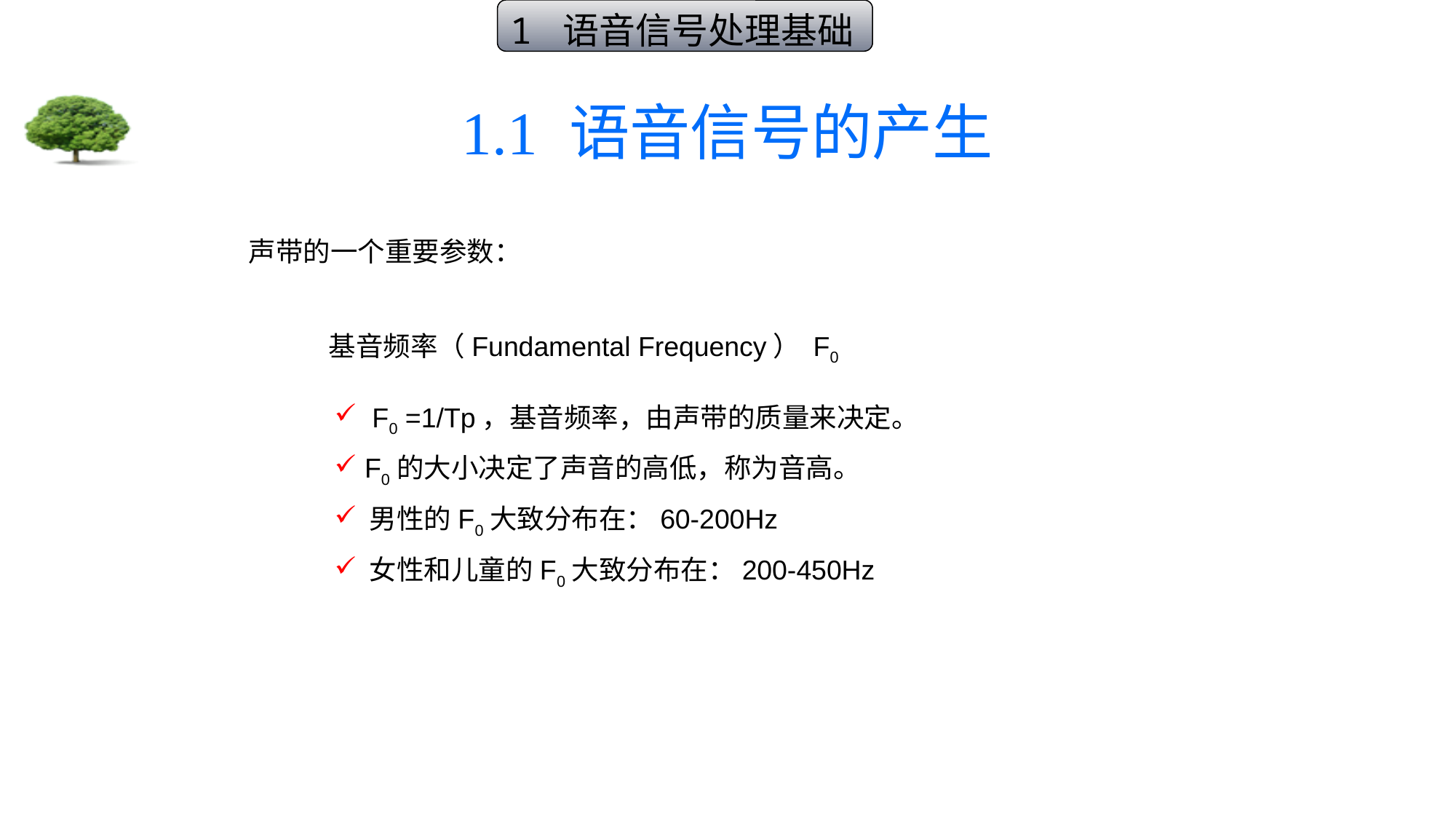

1 语音信号处理基础

# 1.1 语音信号的产生
声带的一个重要参数：
基音频率（Fundamental Frequency） F0
  F0 =1/Tp，基音频率，由声带的质量来决定。
 F0的大小决定了声音的高低，称为音高。
 男性的F0大致分布在：60-200Hz
 女性和儿童的F0大致分布在：200-450Hz